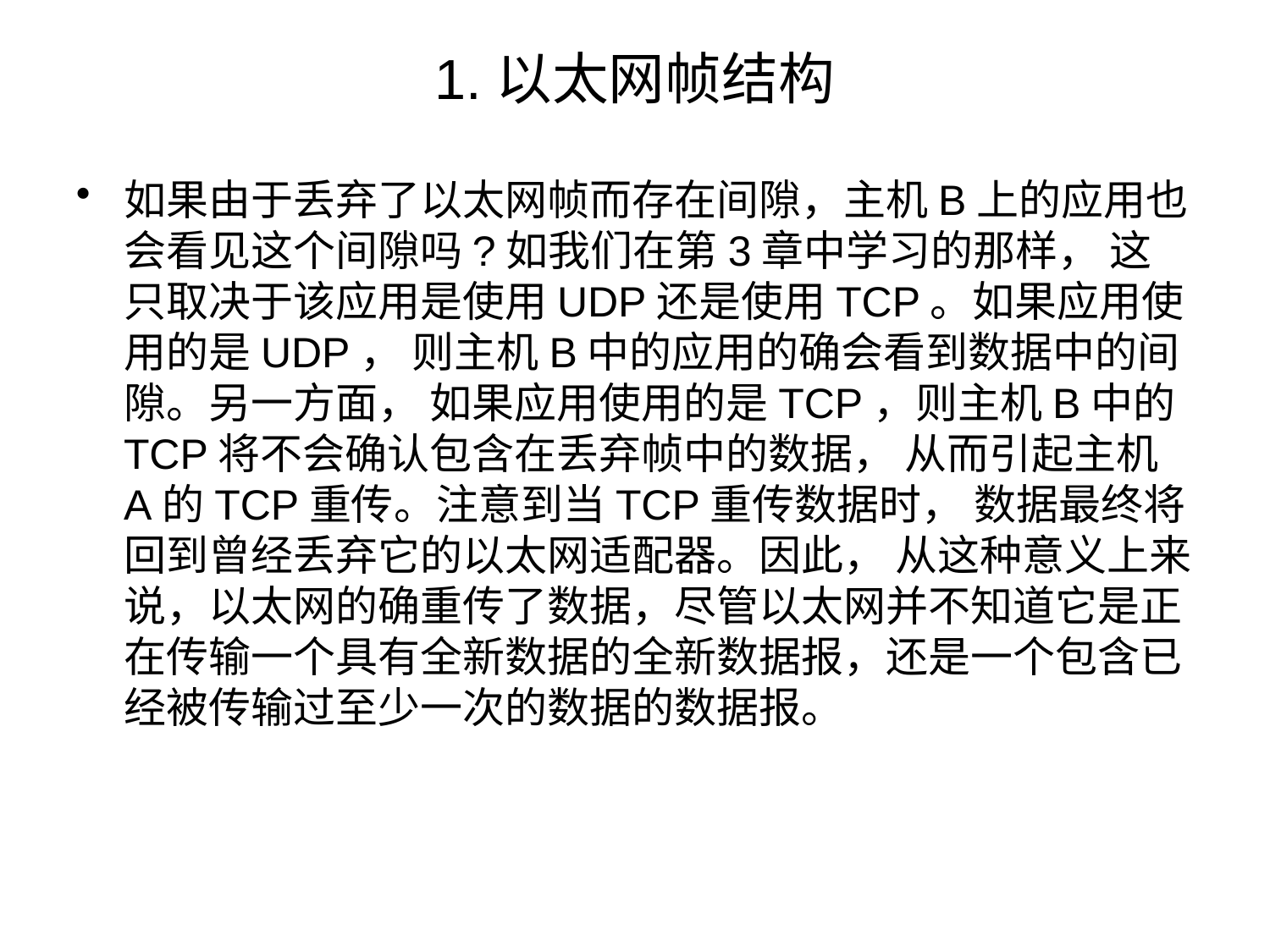

# 1.以太网帧结构
如果由于丢弃了以太网帧而存在间隙，主机B上的应用也会看见这个间隙吗?如我们在第3章中学习的那样， 这只取决于该应用是使用UDP还是使用TCP。如果应用使用的是UDP， 则主机B中的应用的确会看到数据中的间隙。另一方面， 如果应用使用的是TCP，则主机B中的TCP将不会确认包含在丢弃帧中的数据， 从而引起主机A的TCP重传。注意到当TCP重传数据时， 数据最终将回到曾经丢弃它的以太网适配器。因此， 从这种意义上来说，以太网的确重传了数据，尽管以太网并不知道它是正在传输一个具有全新数据的全新数据报，还是一个包含已经被传输过至少一次的数据的数据报。